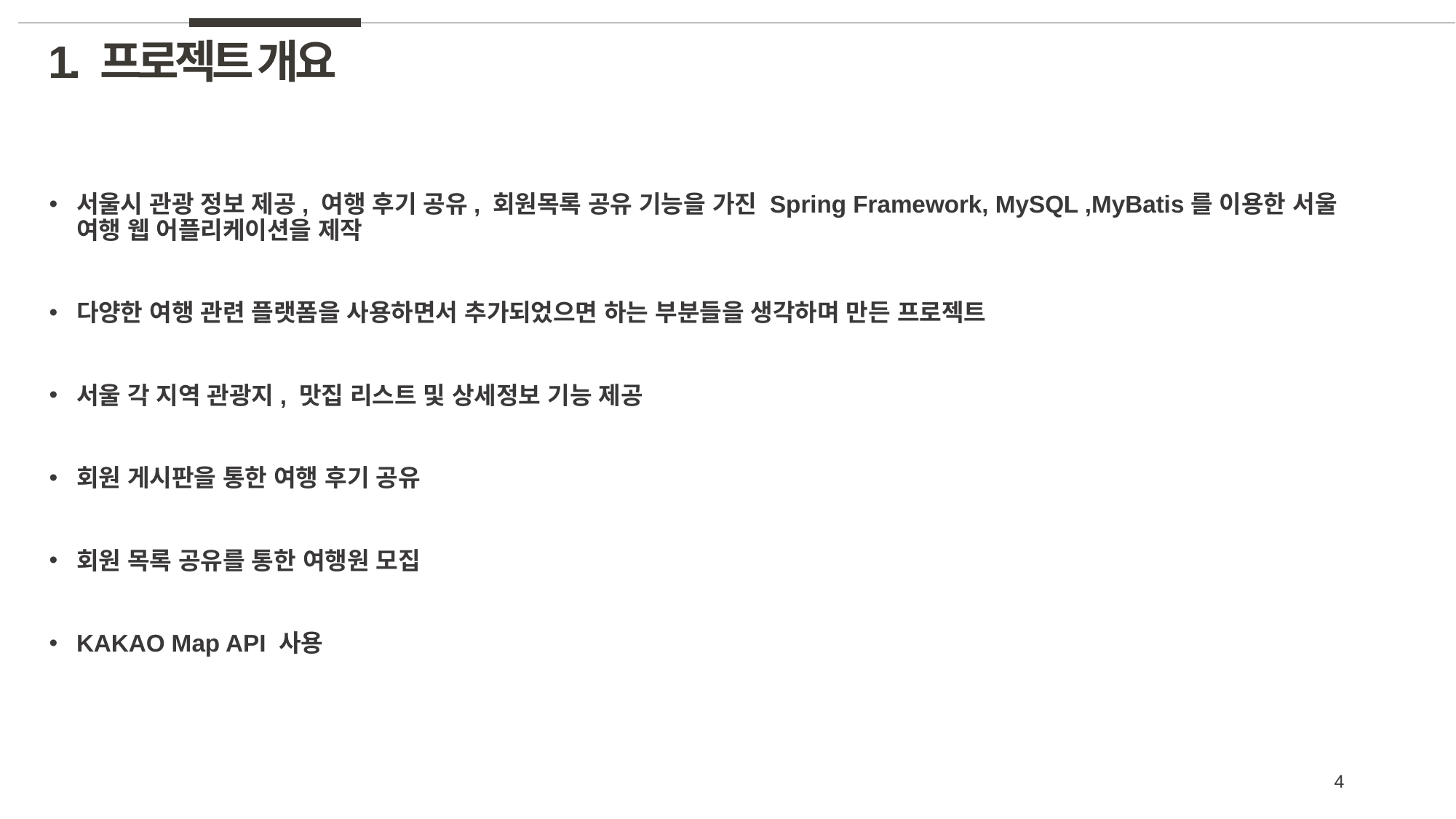

1. 프로젝트 개요
서울시 관광 정보 제공, 여행 후기 공유, 회원목록 공유 기능을 가진 Spring Framework, MySQL ,MyBatis를 이용한 서울 여행 웹 어플리케이션을 제작

다양한 여행 관련 플랫폼을 사용하면서 추가되었으면 하는 부분들을 생각하며 만든 프로젝트

서울 각 지역 관광지, 맛집 리스트 및 상세정보 기능 제공

회원 게시판을 통한 여행 후기 공유

회원 목록 공유를 통한 여행원 모집

KAKAO Map API 사용

Back End
4